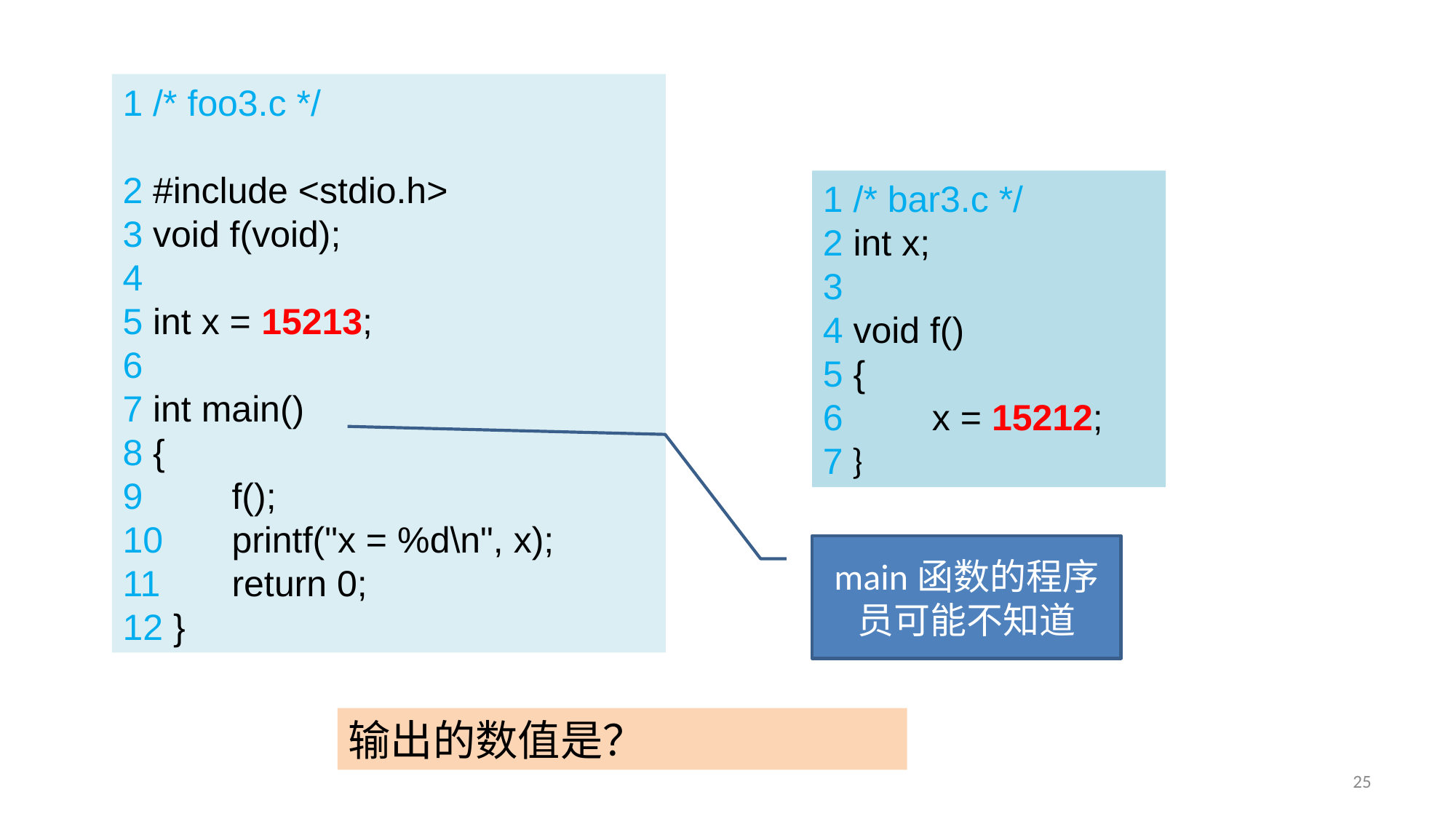

1 /* foo3.c */

2 #include <stdio.h>
3 void f(void);
4
5 int x = 15213;
6
7 int main()
8 {
9 	f();
10 	printf("x = %d\n", x);
11 	return 0;
12 }
1 /* bar3.c */
2 int x;
3
4 void f()
5 {
6 	x = 15212;
7 }
main函数的程序员可能不知道
输出的数值是？
25